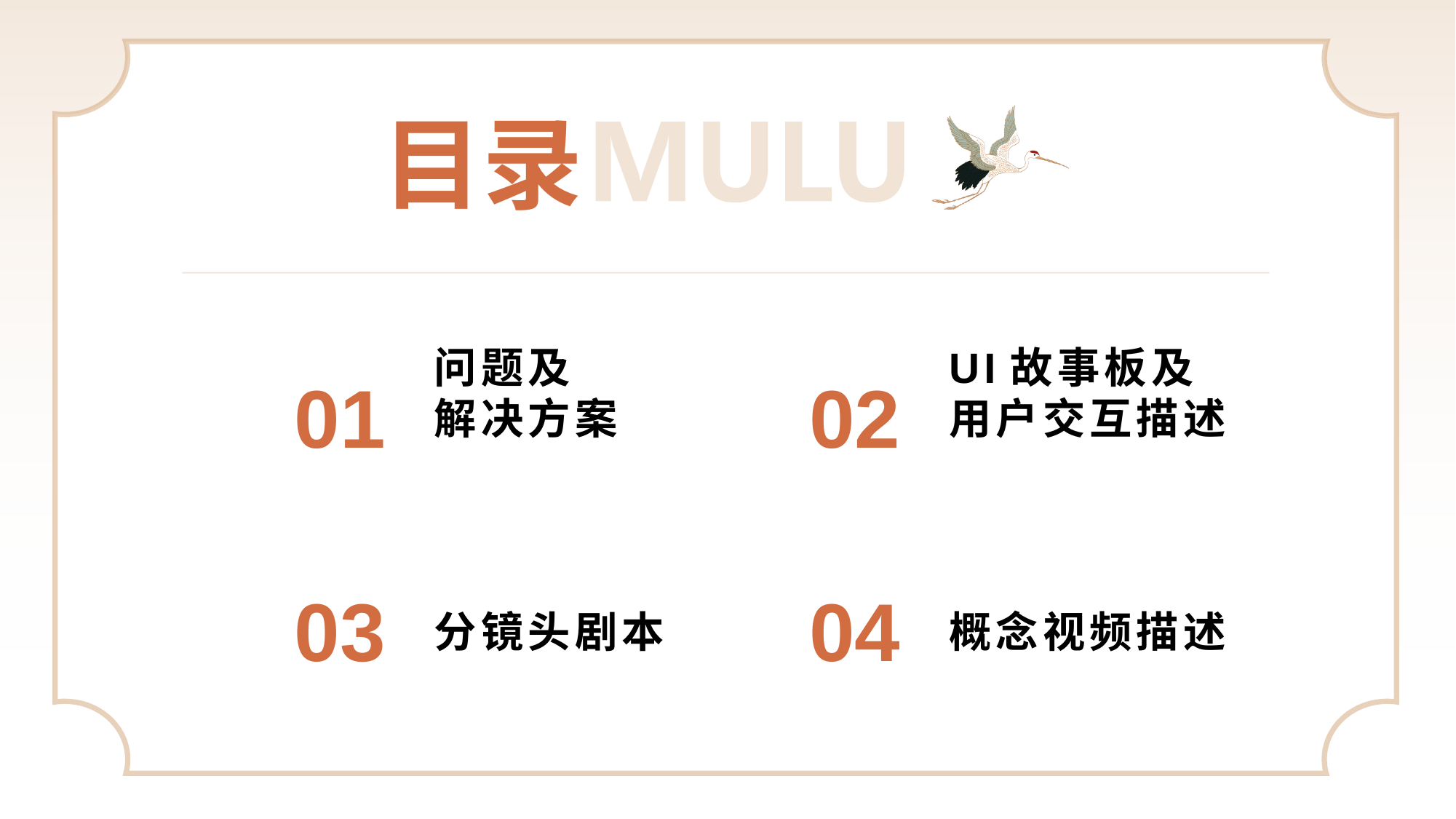

# 目录

问题及
解决方案
UI故事板及
用户交互描述
01
02
分镜头剧本
概念视频描述
03
04